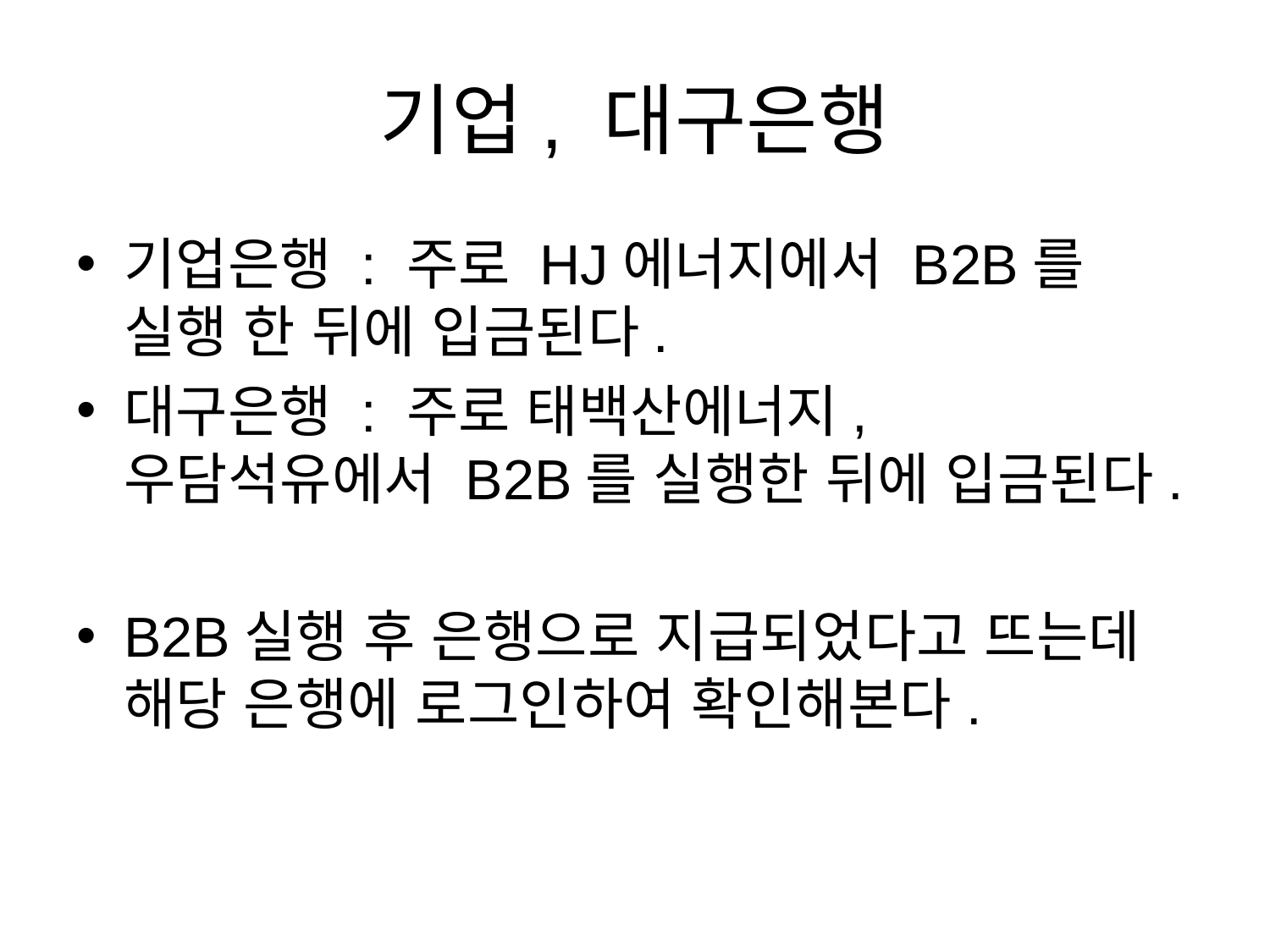

# 기업, 대구은행
기업은행 : 주로 HJ에너지에서 B2B를 실행 한 뒤에 입금된다.
대구은행 : 주로 태백산에너지, 우담석유에서 B2B를 실행한 뒤에 입금된다.

B2B실행 후 은행으로 지급되었다고 뜨는데 해당 은행에 로그인하여 확인해본다.